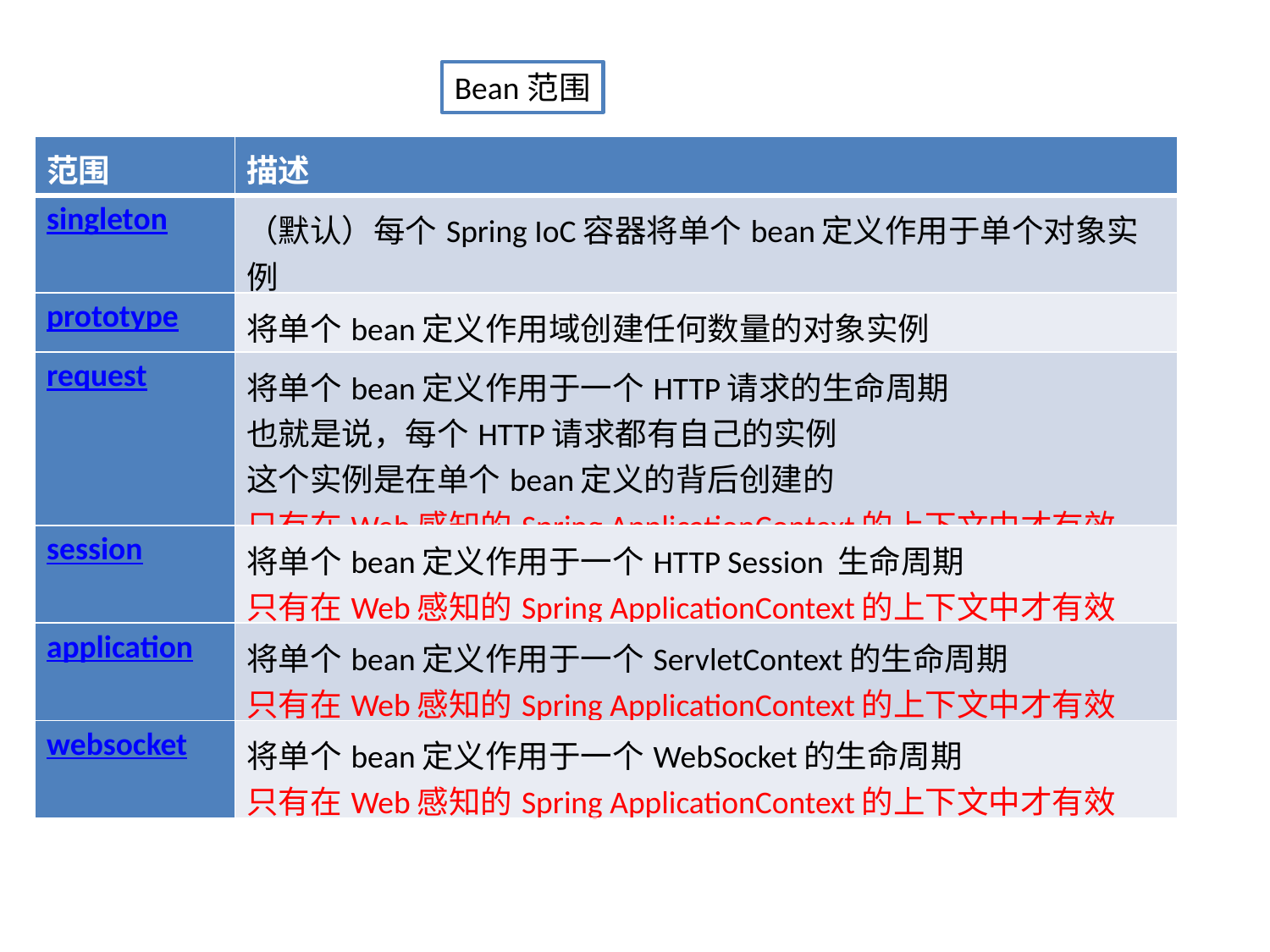

Bean范围
| 范围 | 描述 |
| --- | --- |
| singleton | （默认）每个Spring IoC容器将单个bean定义作用于单个对象实例 |
| prototype | 将单个bean定义作用域创建任何数量的对象实例 |
| request | 将单个bean定义作用于一个HTTP请求的生命周期 也就是说，每个HTTP请求都有自己的实例 这个实例是在单个bean定义的背后创建的 只有在Web感知的Spring ApplicationContext的上下文中才有效 |
| session | 将单个bean定义作用于一个HTTP Session 生命周期 只有在Web感知的Spring ApplicationContext的上下文中才有效 |
| application | 将单个bean定义作用于一个ServletContext的生命周期 只有在Web感知的Spring ApplicationContext的上下文中才有效 |
| websocket | 将单个bean定义作用于一个WebSocket的生命周期 只有在Web感知的Spring ApplicationContext的上下文中才有效 |